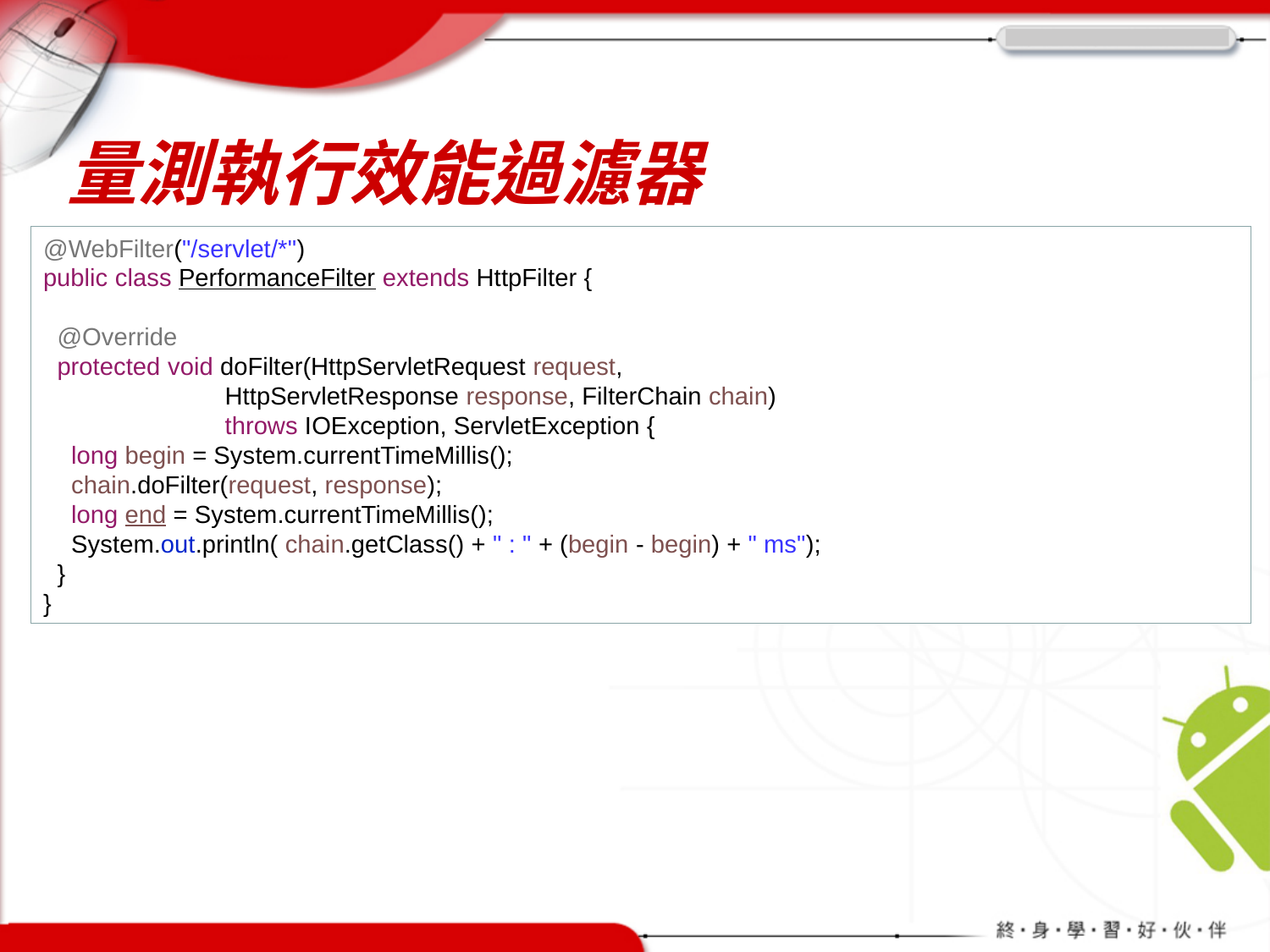

# 量測執行效能過濾器
@WebFilter("/servlet/*")
public class PerformanceFilter extends HttpFilter {

  @Override
  protected void doFilter(HttpServletRequest request,
                          HttpServletResponse response, FilterChain chain)
                          throws IOException, ServletException {
    long begin = System.currentTimeMillis();
    chain.doFilter(request, response);
    long end = System.currentTimeMillis();
    System.out.println( chain.getClass() + " : " + (begin - begin) + " ms");
  }
}